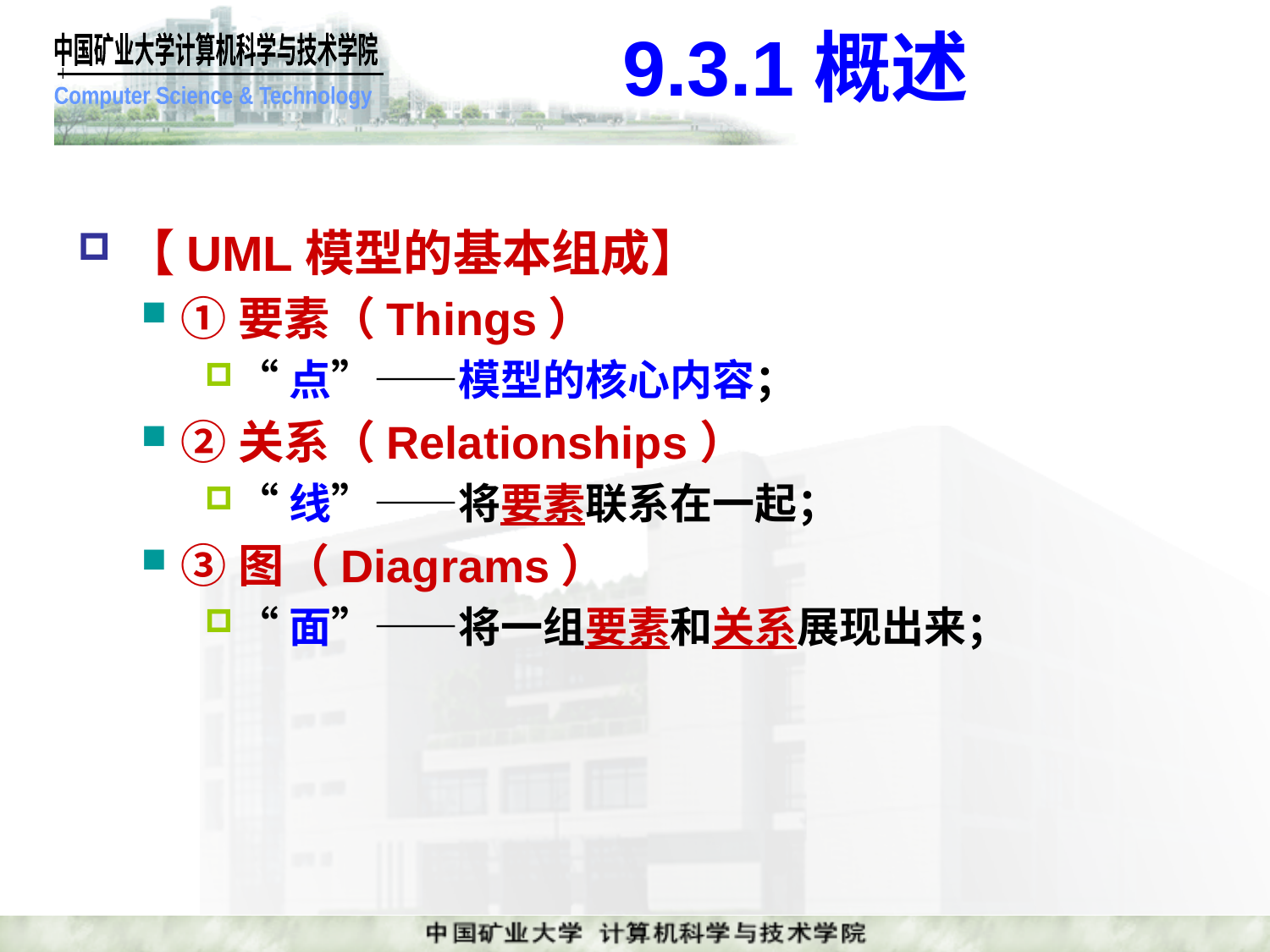

# 9.3.1概述

【UML模型的基本组成】
①要素（Things）
“点”——模型的核心内容；
②关系（Relationships）
“线”——将要素联系在一起；
③图（Diagrams）
“面”——将一组要素和关系展现出来；
34